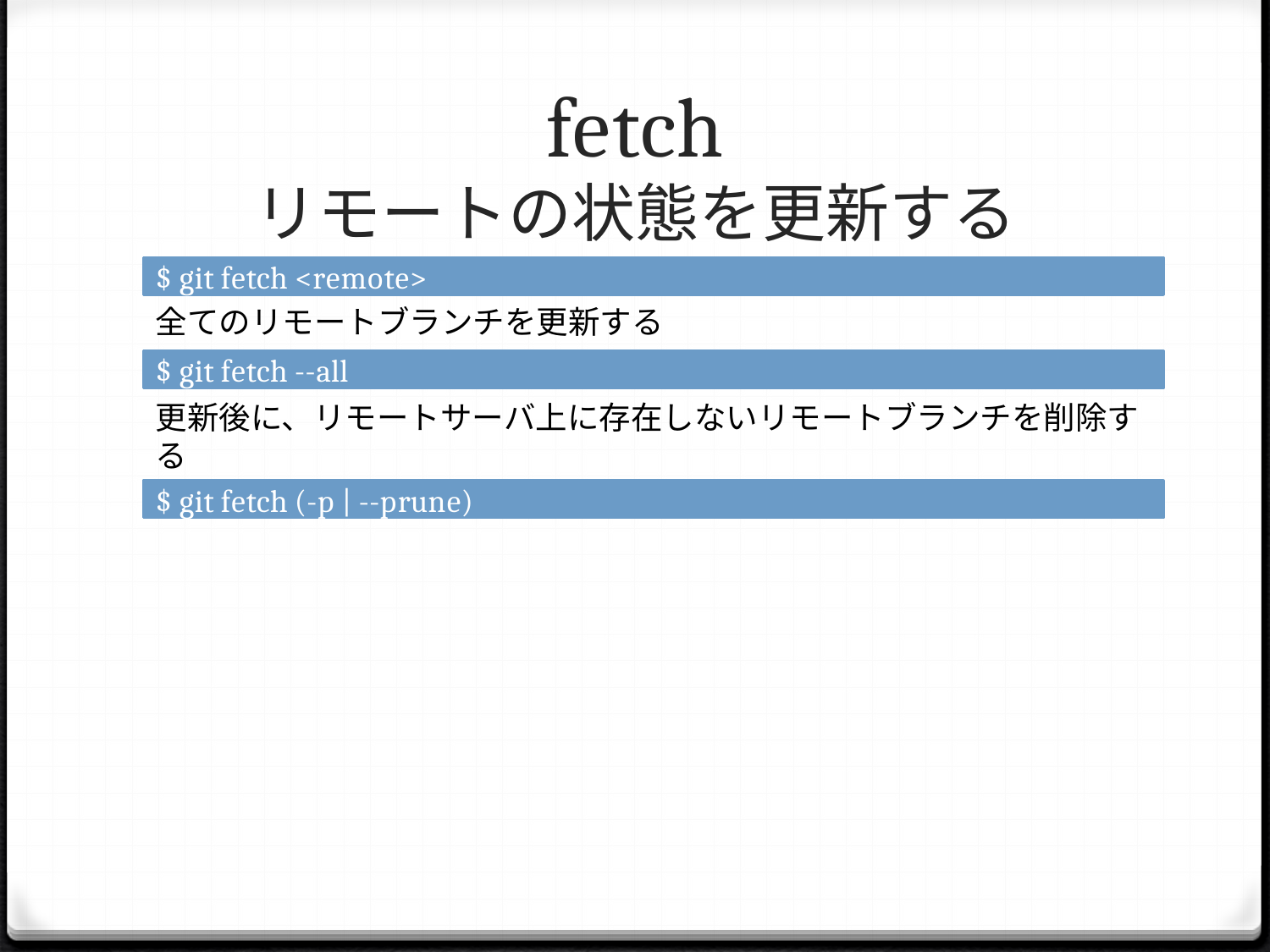

# fetch リモートの状態を更新する
$ git fetch <remote>
全てのリモートブランチを更新する
$ git fetch --all
更新後に、リモートサーバ上に存在しないリモートブランチを削除する
$ git fetch (-p | --prune)